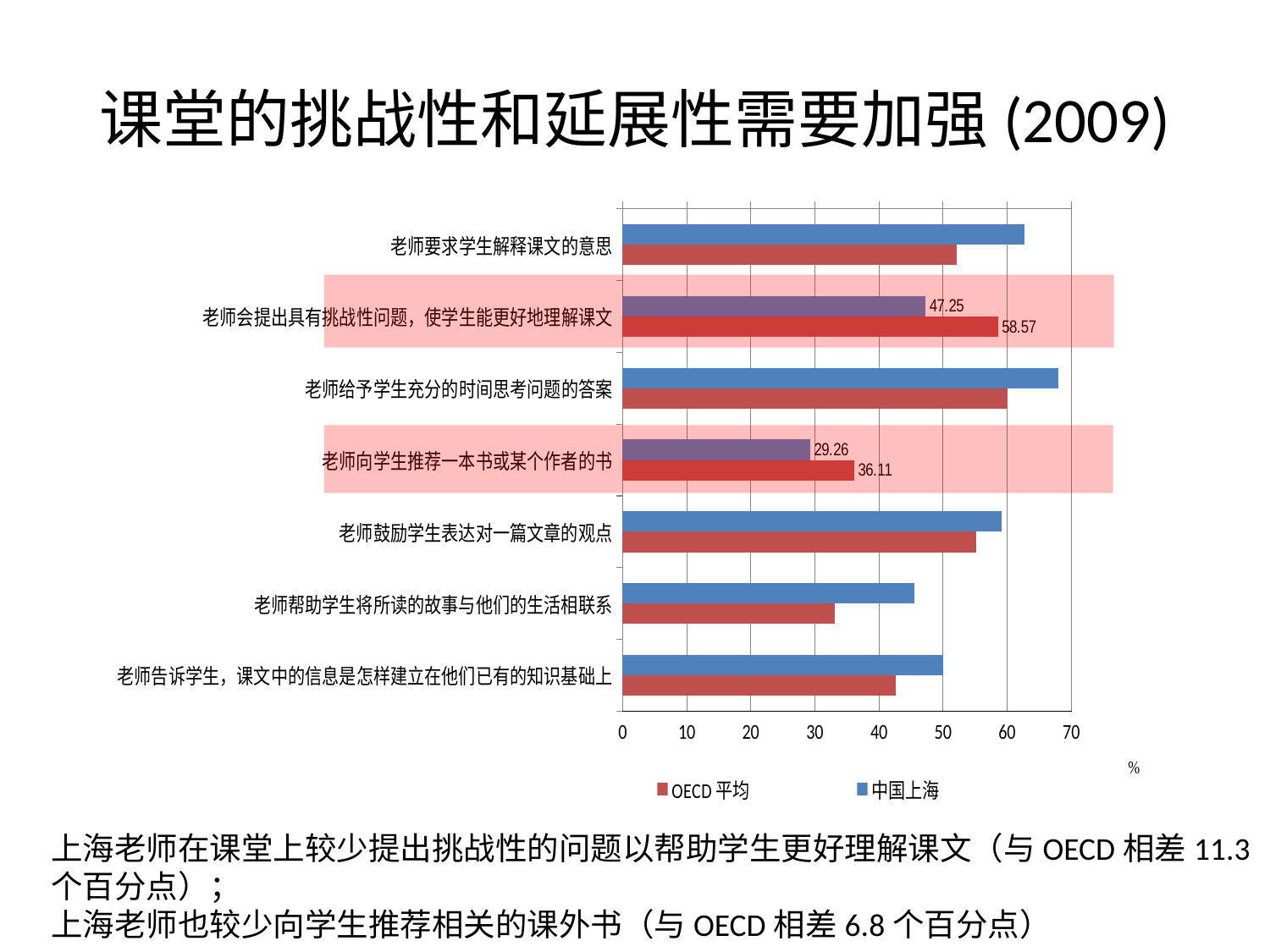

# 课堂的挑战性和延展性需要加强(2009)

### Chart

| Category | 中国上海 | OECD平均 |
|---|---|---|
| 老师要求学生解释课文的意思 | 62.69760246653981 | 52.195181778237405 |
|   老师会提出具有挑战性问题，使学生能更好地理解课文 | 47.25302996589423 | 58.5651951037821 |
| 老师给予学生充分的时间思考问题的答案 | 67.95510932392972 | 60.13486807941075 |
| 老师向学生推荐一本书或某个作者的书 | 29.260320836213218 | 36.10855192364888 |
| 老师鼓励学生表达对一篇文章的观点 | 59.183466337942164 | 55.19066585671814 |
| 老师帮助学生将所读的故事与他们的生活相联系 | 45.501633384249395 | 33.142444540948205 |
| 老师告诉学生，课文中的信息是怎样建立在他们已有的知识基础上 | 50.039743859098294 | 42.65677945766146 |
上海老师在课堂上较少提出挑战性的问题以帮助学生更好理解课文（与OECD相差11.3个百分点）；
上海老师也较少向学生推荐相关的课外书（与OECD相差6.8个百分点）